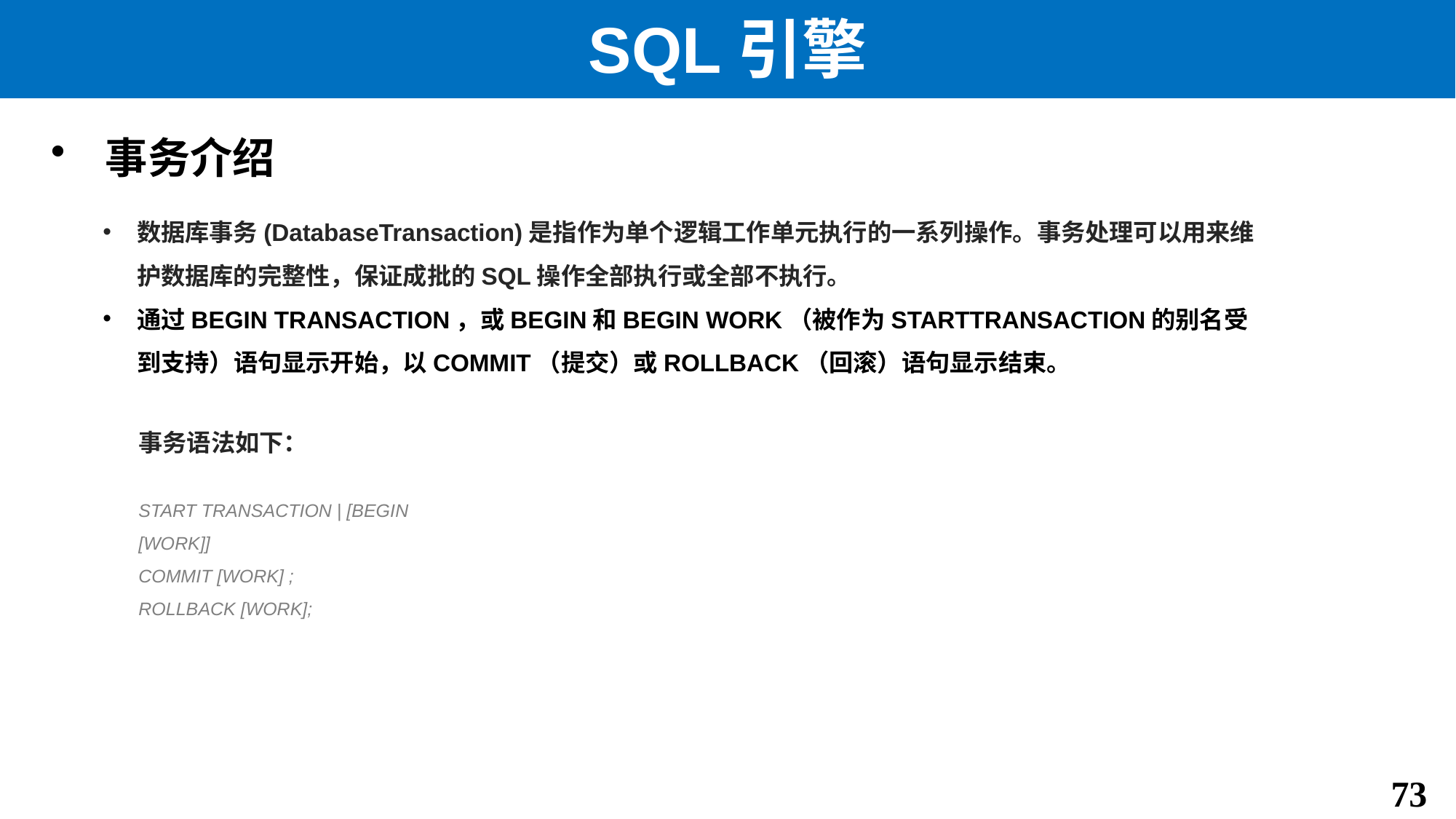

# SQL引擎
事务介绍
数据库事务(DatabaseTransaction)是指作为单个逻辑工作单元执行的一系列操作。事务处理可以用来维护数据库的完整性，保证成批的SQL操作全部执行或全部不执行。
通过BEGIN TRANSACTION，或BEGIN和BEGIN WORK（被作为STARTTRANSACTION的别名受到支持）语句显示开始，以COMMIT（提交）或ROLLBACK（回滚）语句显示结束。
事务语法如下：​
START TRANSACTION | [BEGIN [WORK]]
COMMIT [WORK] ;
ROLLBACK [WORK];